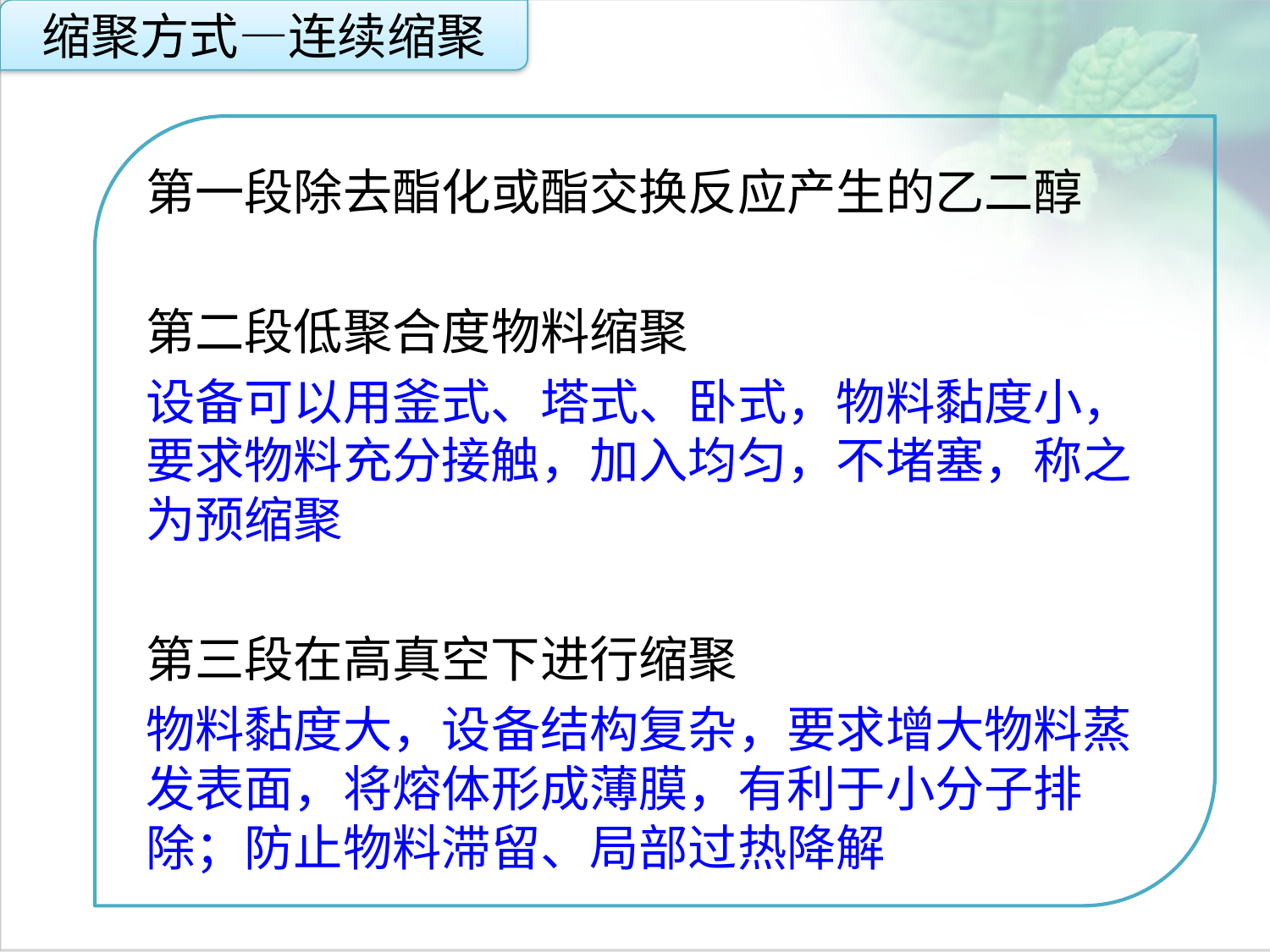

缩聚方式—连续缩聚
第一段除去酯化或酯交换反应产生的乙二醇

第二段低聚合度物料缩聚
设备可以用釜式、塔式、卧式，物料黏度小，要求物料充分接触，加入均匀，不堵塞，称之为预缩聚

第三段在高真空下进行缩聚
物料黏度大，设备结构复杂，要求增大物料蒸发表面，将熔体形成薄膜，有利于小分子排除；防止物料滞留、局部过热降解
点击添加文本
点击添加文本
点击添加文本
点击添加文本